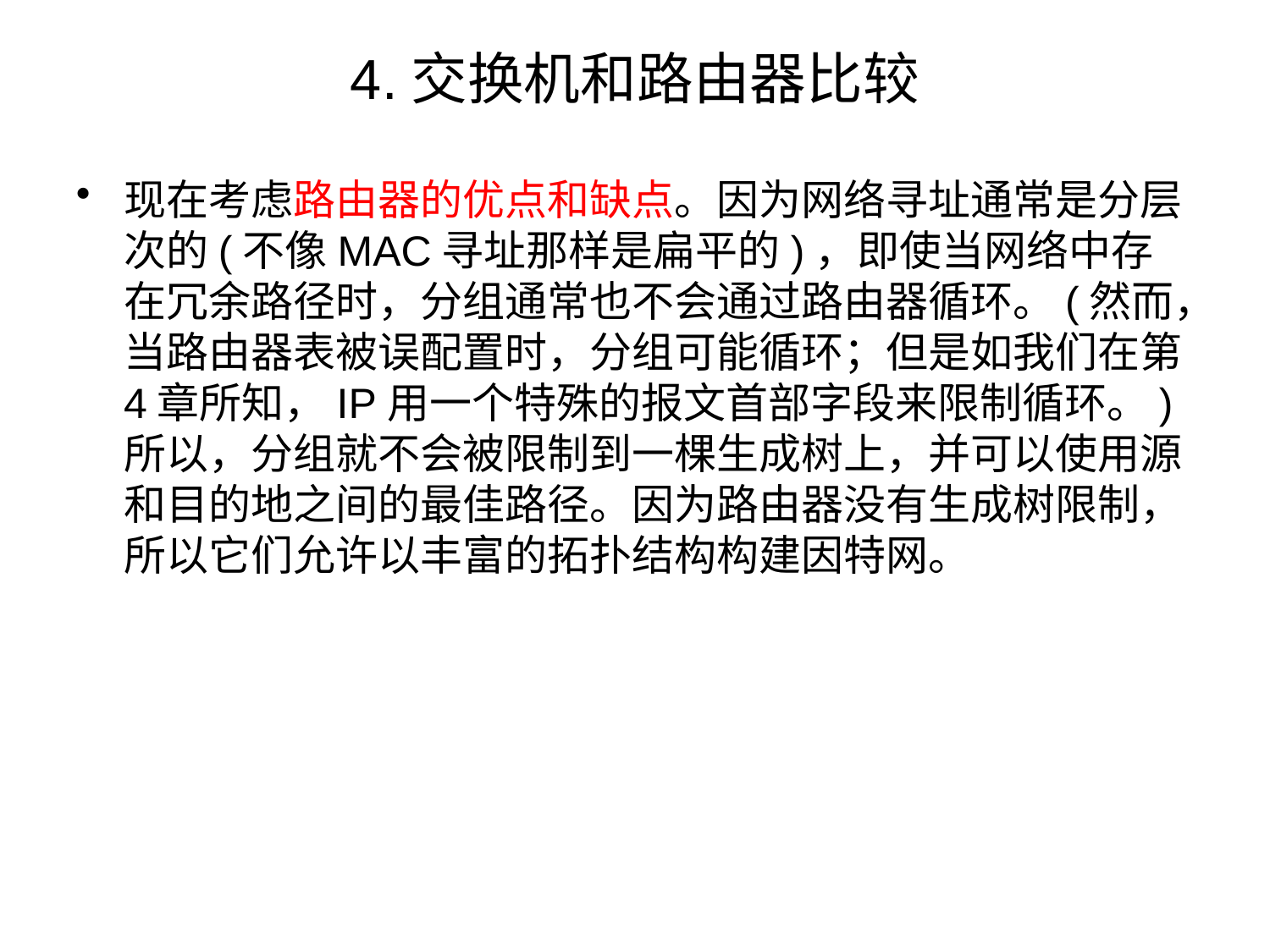

# 4.交换机和路由器比较
现在考虑路由器的优点和缺点。因为网络寻址通常是分层次的(不像MAC寻址那样是扁平的)，即使当网络中存在冗余路径时，分组通常也不会通过路由器循环。(然而，当路由器表被误配置时，分组可能循环；但是如我们在第4章所知，IP用一个特殊的报文首部字段来限制循环。)所以，分组就不会被限制到一棵生成树上，并可以使用源和目的地之间的最佳路径。因为路由器没有生成树限制，所以它们允许以丰富的拓扑结构构建因特网。